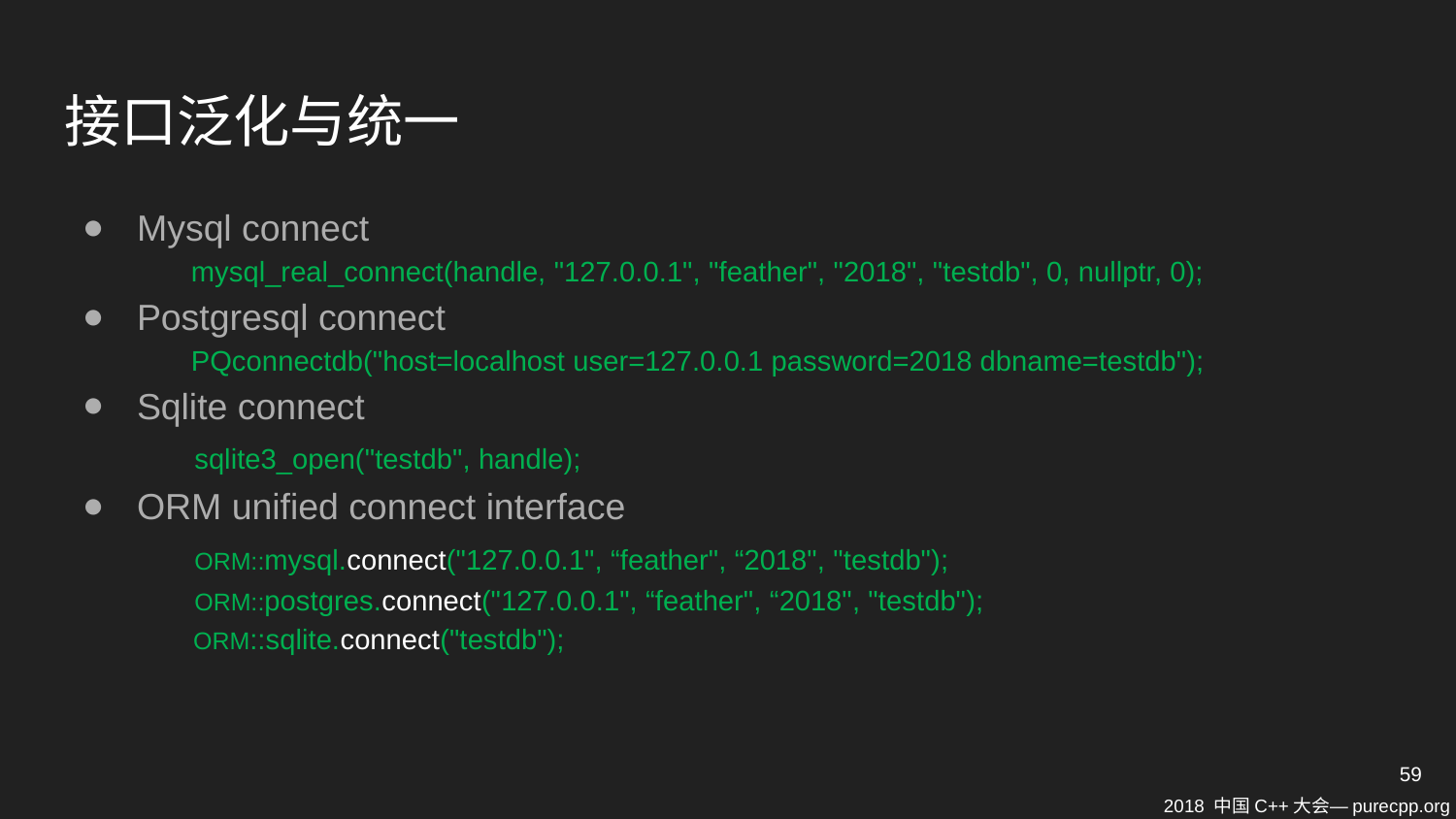

# 接口泛化与统一
Mysql connect
                mysql_real_connect(handle, "127.0.0.1", "feather", "2018", "testdb", 0, nullptr, 0);
Postgresql connect
                PQconnectdb("host=localhost user=127.0.0.1 password=2018 dbname=testdb");
Sqlite connect
           sqlite3_open("testdb", handle);
ORM unified connect interface
           ORM::mysql.connect("127.0.0.1", “feather", “2018", "testdb");
              ORM::postgres.connect("127.0.0.1", “feather", “2018", "testdb");
              ORM::sqlite.connect("testdb");

59